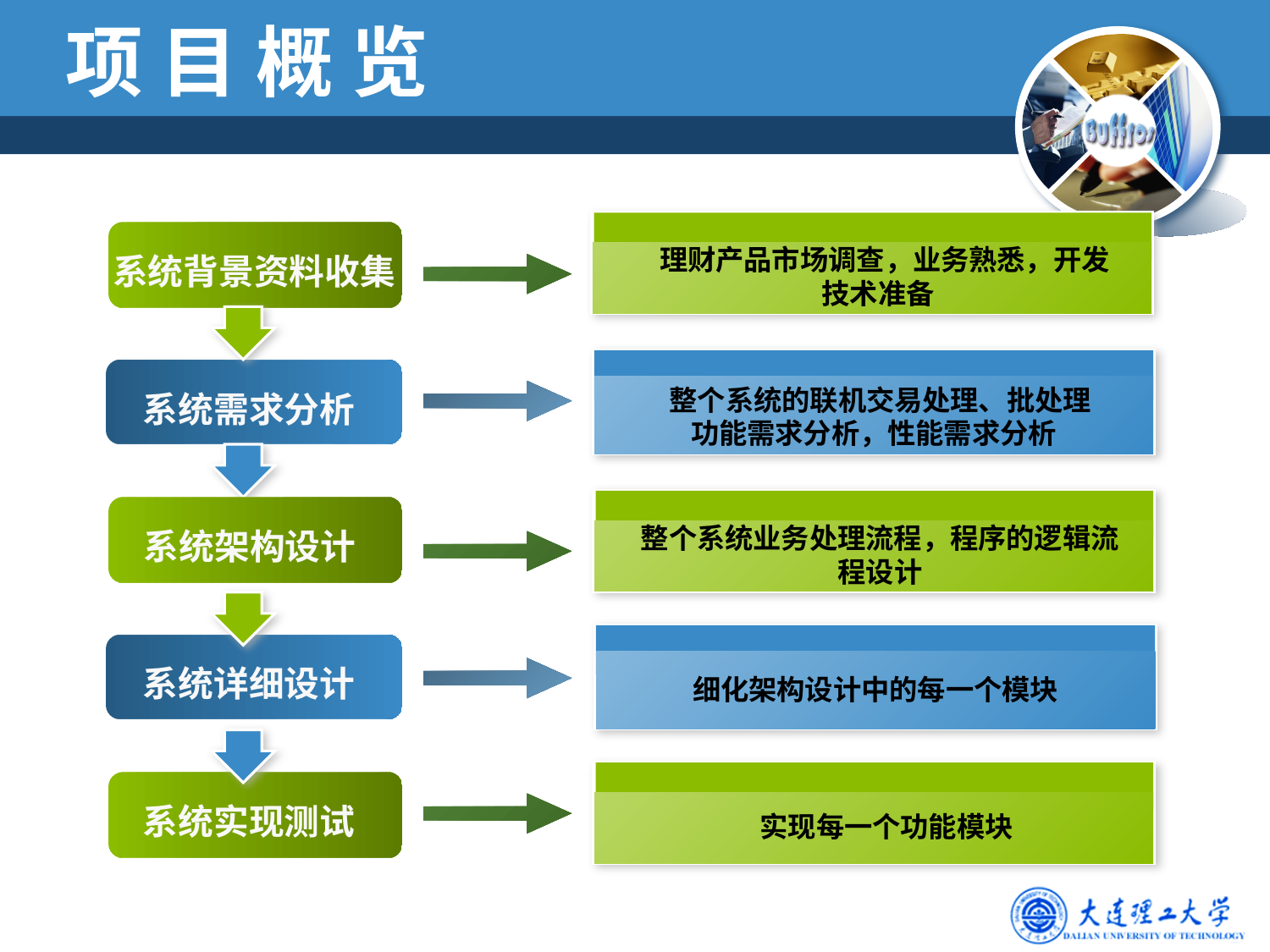

# 项 目 概 览

 理财产品市场调查，业务熟悉，开发技术准备
系统背景资料收集

 整个系统的联机交易处理、批处理功能需求分析，性能需求分析
系统需求分析

整个系统业务处理流程，程序的逻辑流程设计
系统架构设计

系统详细设计

细化架构设计中的每一个模块

系统实现测试

 实现每一个功能模块